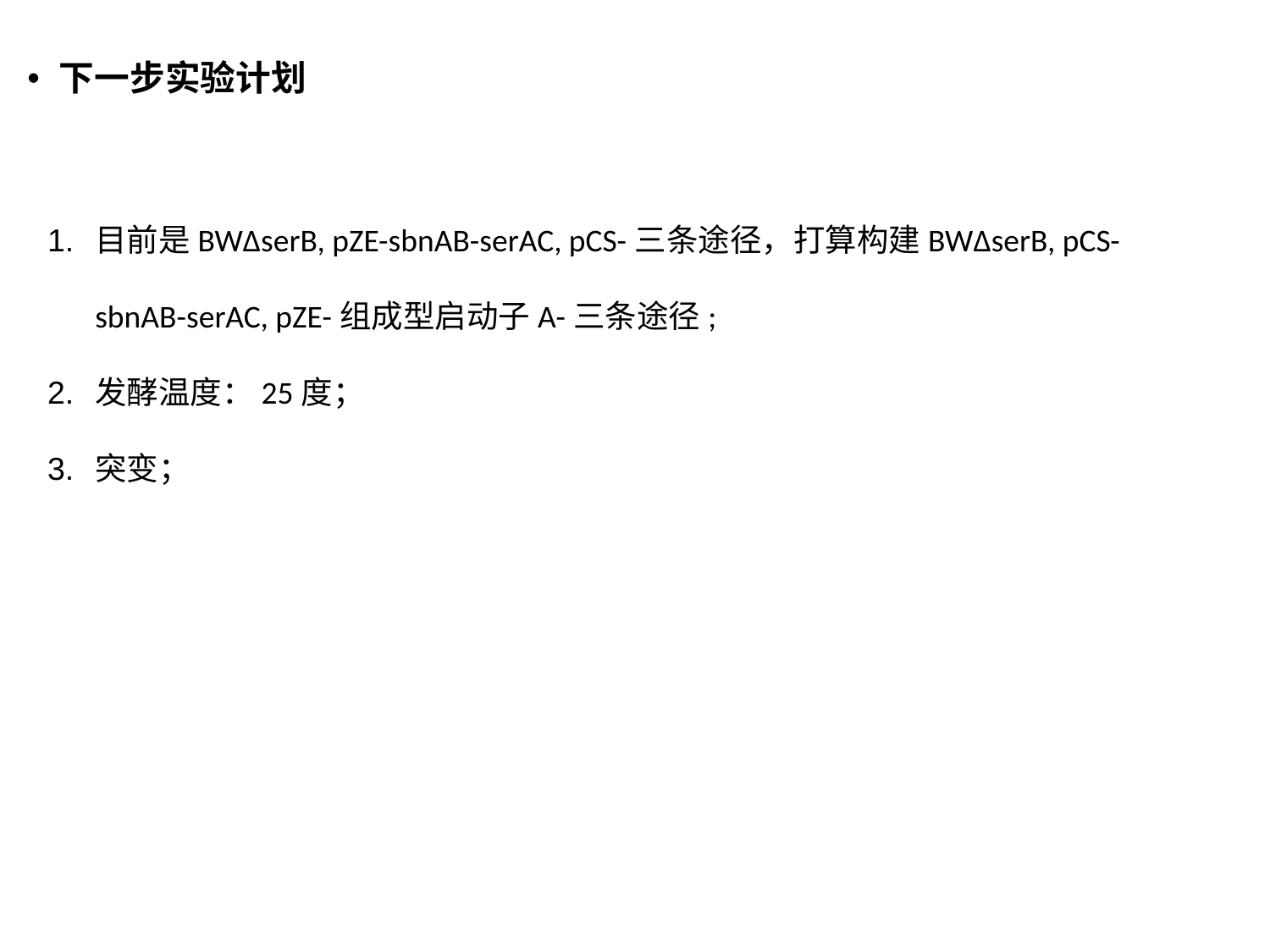

下一步实验计划
目前是BW∆serB, pZE-sbnAB-serAC, pCS-三条途径，打算构建BW∆serB, pCS-sbnAB-serAC, pZE-组成型启动子A-三条途径;
发酵温度：25度；
突变；